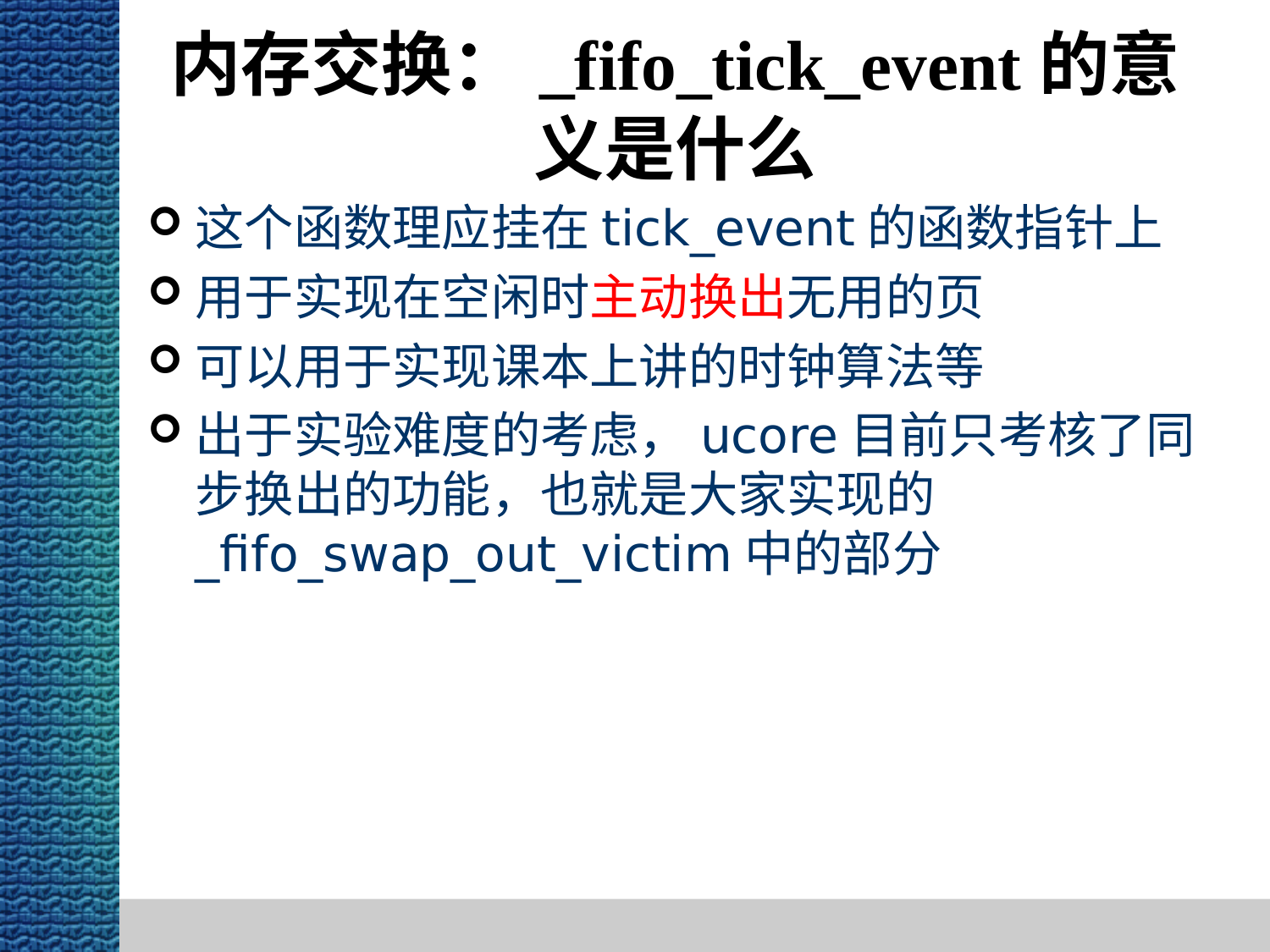

# 内存交换：_fifo_tick_event的意义是什么
这个函数理应挂在tick_event的函数指针上
用于实现在空闲时主动换出无用的页
可以用于实现课本上讲的时钟算法等
出于实验难度的考虑，ucore目前只考核了同步换出的功能，也就是大家实现的_fifo_swap_out_victim中的部分